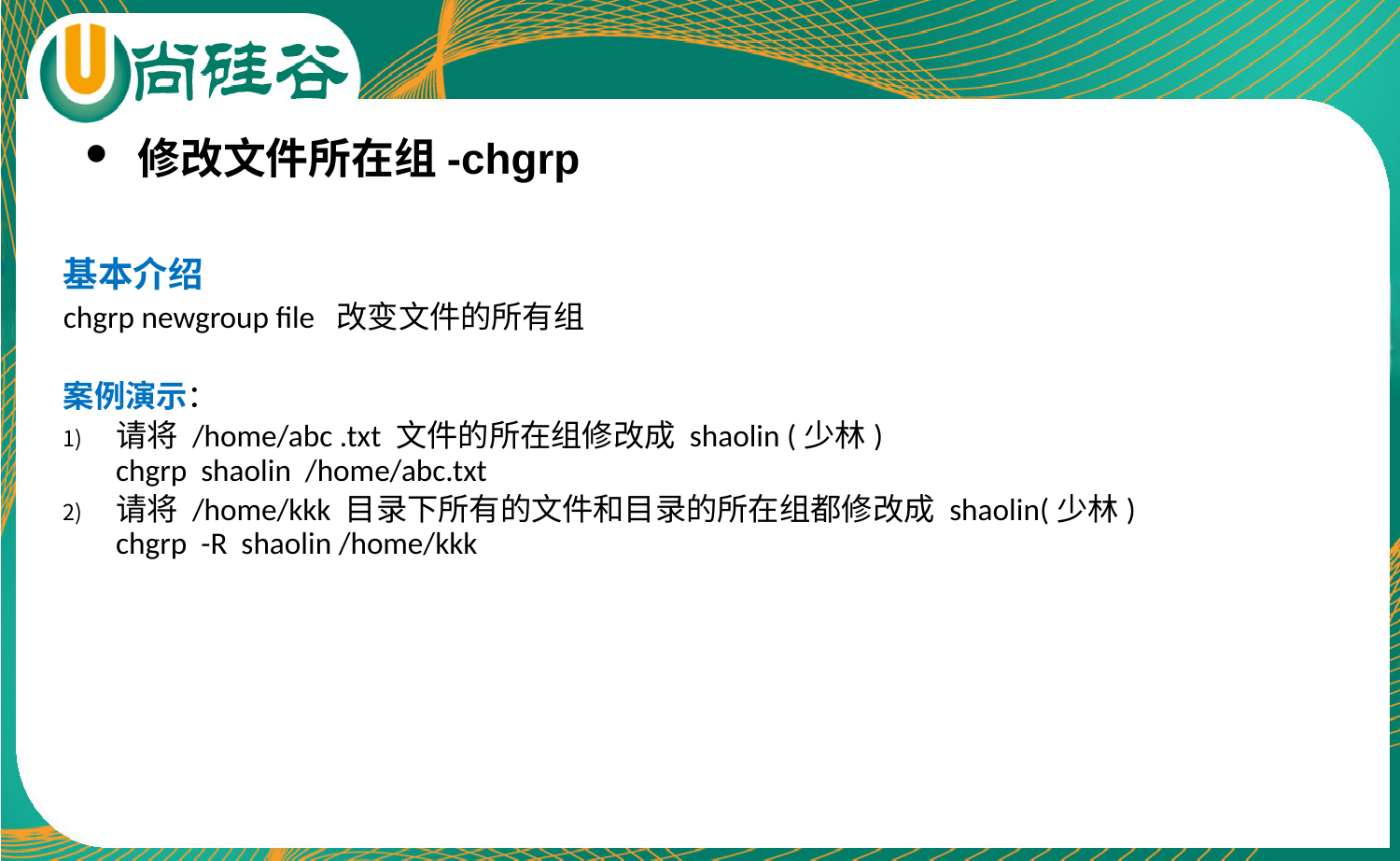

修改文件所在组-chgrp

基本介绍
chgrp newgroup file  改变文件的所有组

案例演示：
请将 /home/abc .txt 文件的所在组修改成 shaolin (少林)
chgrp  shaolin  /home/abc.txt
请将 /home/kkk 目录下所有的文件和目录的所在组都修改成 shaolin(少林)
chgrp  -R  shaolin /home/kkk